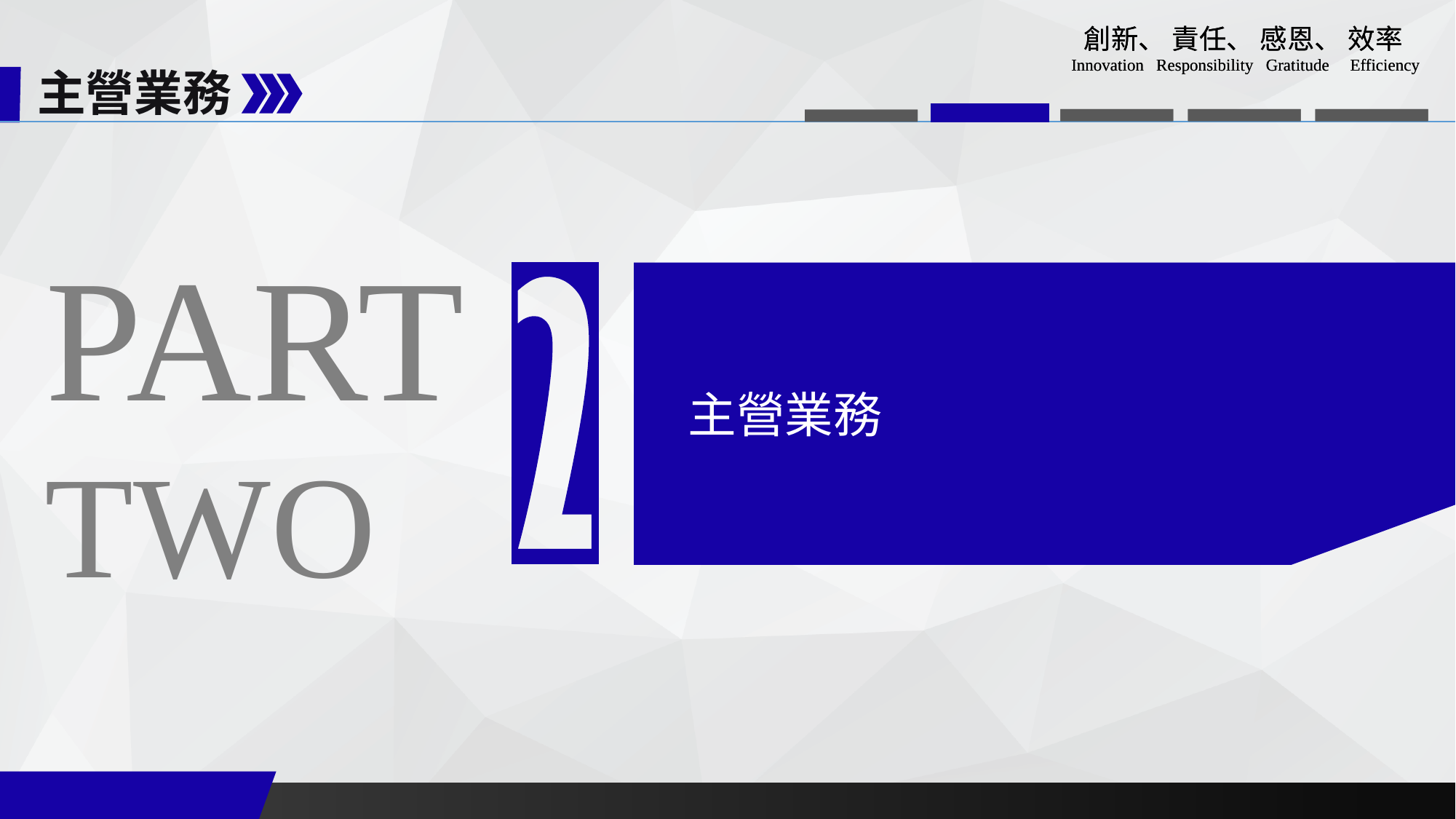

創新、 責任、 感恩、 效率
Innovation   Responsibility   Gratitude     Efficiency
主營業務

PART

主營業務
TWO